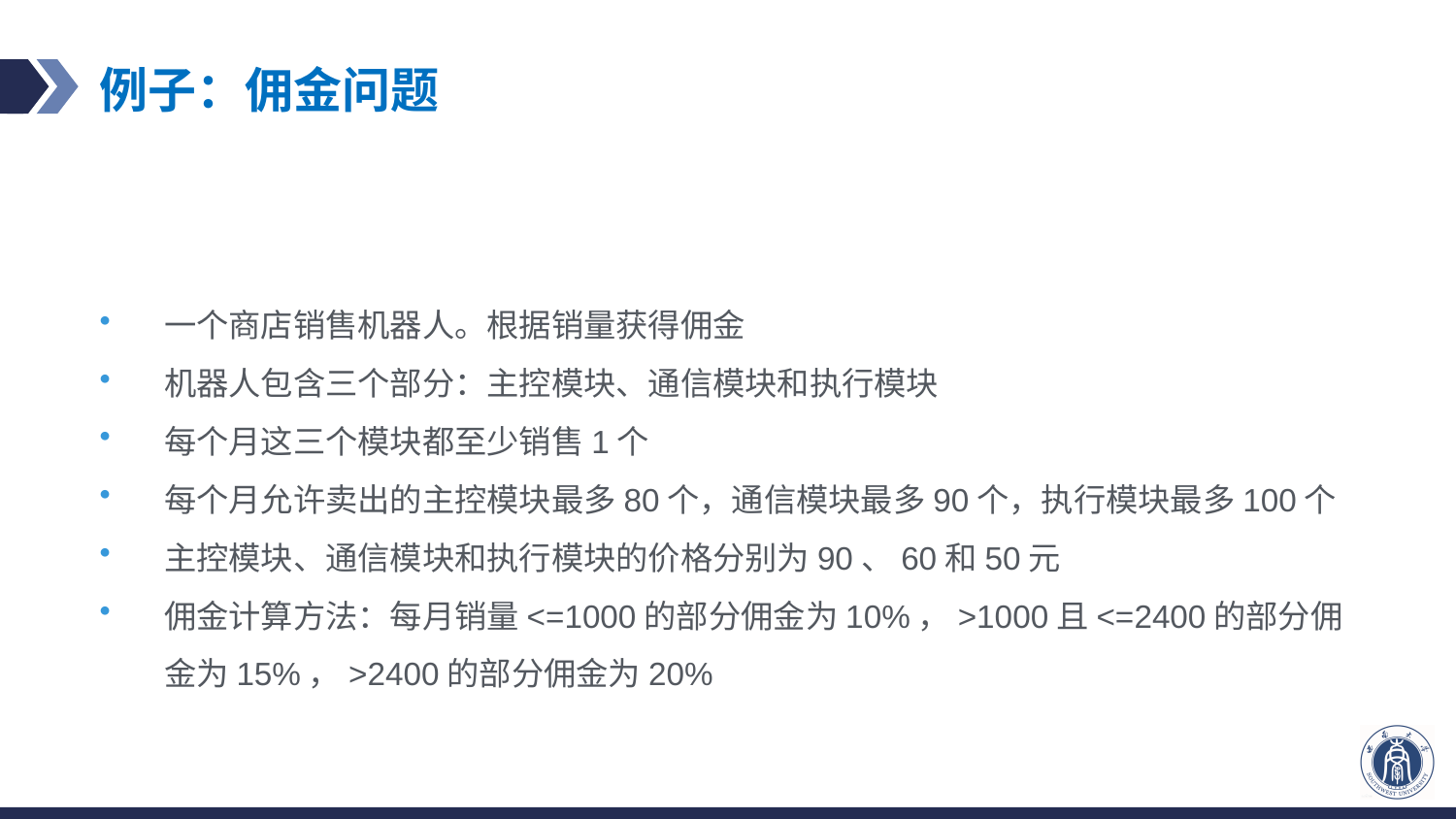

# 例子：佣金问题
一个商店销售机器人。根据销量获得佣金
机器人包含三个部分：主控模块、通信模块和执行模块
每个月这三个模块都至少销售1个
每个月允许卖出的主控模块最多80个，通信模块最多90个，执行模块最多100个
主控模块、通信模块和执行模块的价格分别为90、60和50元
佣金计算方法：每月销量<=1000的部分佣金为10%，>1000且<=2400的部分佣金为15%，>2400的部分佣金为20%